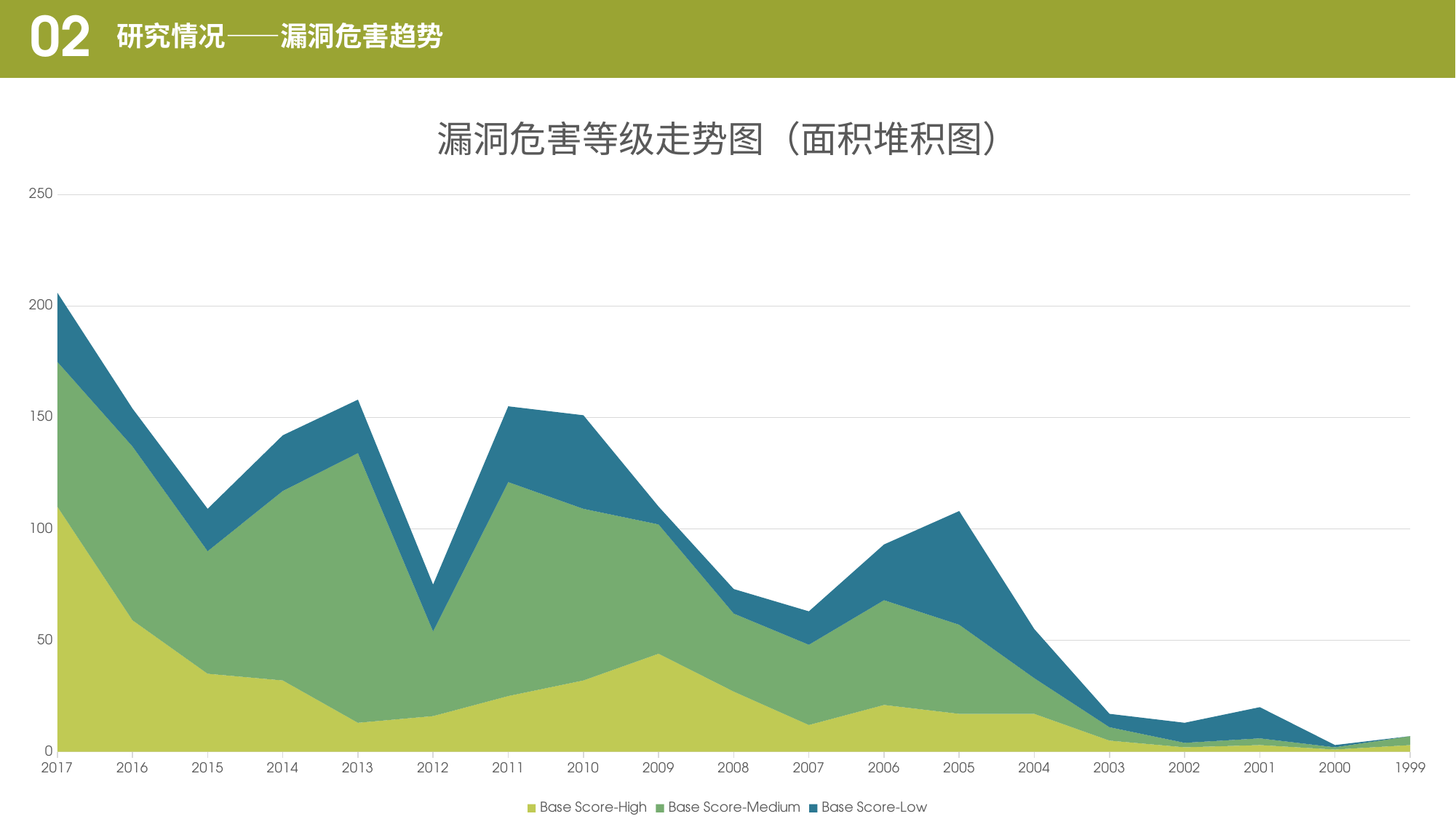

02
研究情况——漏洞危害趋势

### Chart: 漏洞危害等级走势图（面积堆积图）

| Category | Base Score-High | Base Score-Medium | Base Score-Low |
|---|---|---|---|
| 2017 | 110.0 | 65.0 | 31.0 |
| 2016 | 59.0 | 78.0 | 17.0 |
| 2015 | 35.0 | 55.0 | 19.0 |
| 2014 | 32.0 | 85.0 | 25.0 |
| 2013 | 13.0 | 121.0 | 24.0 |
| 2012 | 16.0 | 38.0 | 21.0 |
| 2011 | 25.0 | 96.0 | 34.0 |
| 2010 | 32.0 | 77.0 | 42.0 |
| 2009 | 44.0 | 58.0 | 8.0 |
| 2008 | 27.0 | 35.0 | 11.0 |
| 2007 | 12.0 | 36.0 | 15.0 |
| 2006 | 21.0 | 47.0 | 25.0 |
| 2005 | 17.0 | 40.0 | 51.0 |
| 2004 | 17.0 | 16.0 | 22.0 |
| 2003 | 5.0 | 6.0 | 6.0 |
| 2002 | 2.0 | 2.0 | 9.0 |
| 2001 | 3.0 | 3.0 | 14.0 |
| 2000 | 1.0 | 1.0 | 1.0 |
| 1999 | 3.0 | 4.0 | 0.0 |